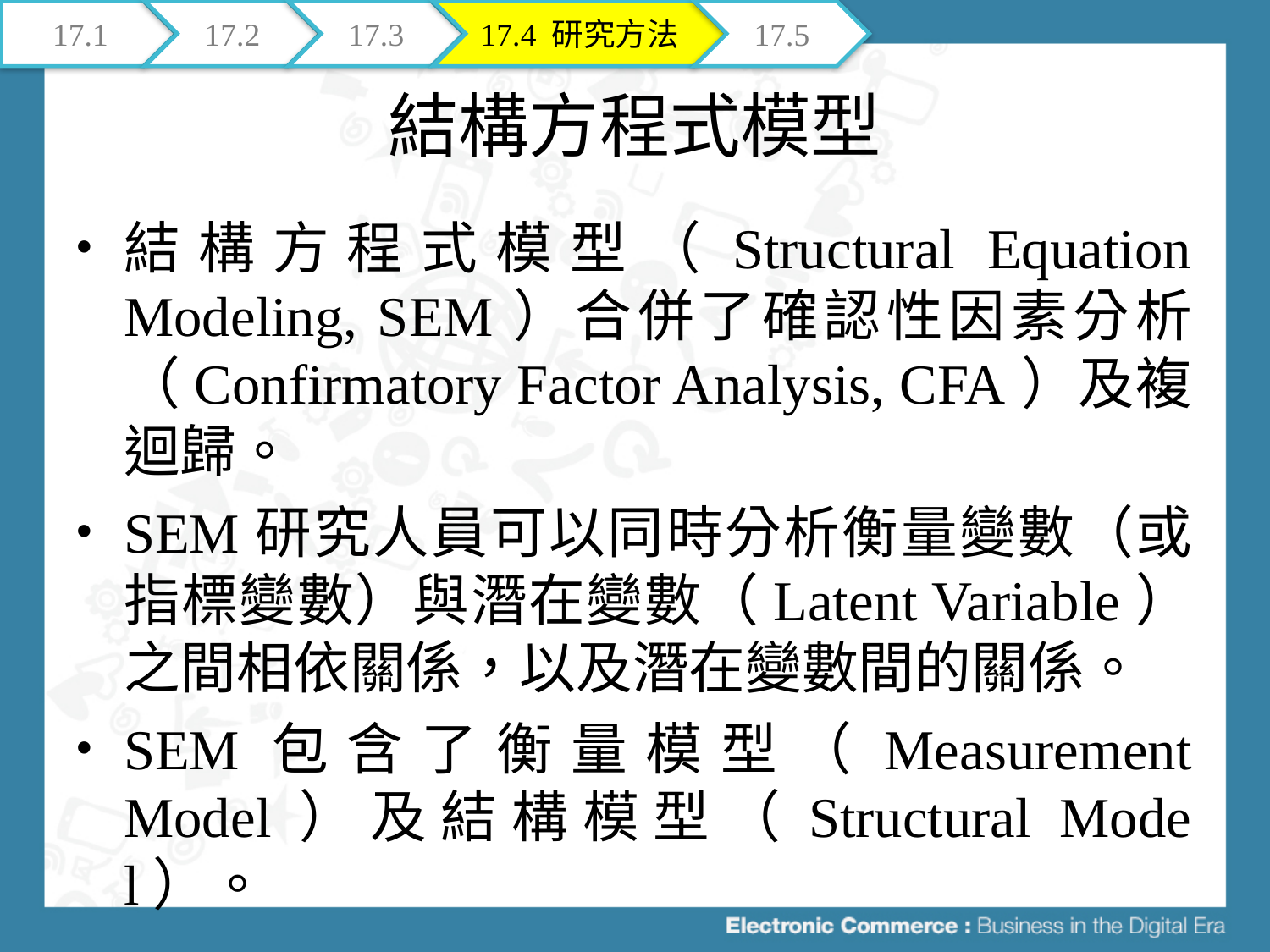

17.1
17.2
17.3
17.4 研究方法
17.5
# 結構方程式模型
結構方程式模型（Structural Equation Modeling, SEM）合併了確認性因素分析（Confirmatory Factor Analysis, CFA）及複迴歸。
SEM研究人員可以同時分析衡量變數（或指標變數）與潛在變數（Latent Variable）之間相依關係，以及潛在變數間的關係。
SEM包含了衡量模型（Measurement Model）及結構模型（Structural Model）。